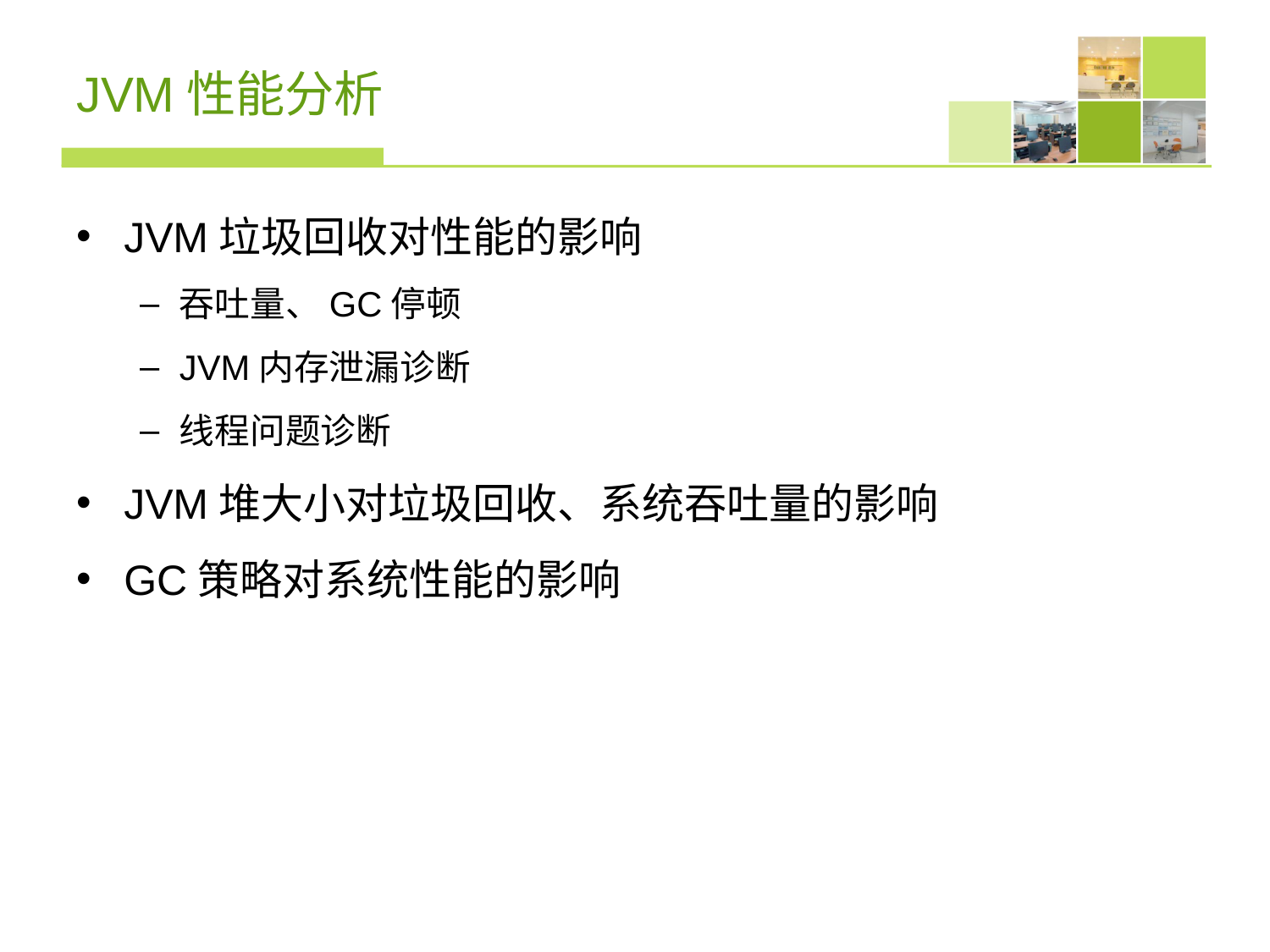

# JVM性能分析
JVM垃圾回收对性能的影响
吞吐量、GC停顿
JVM内存泄漏诊断
线程问题诊断
JVM堆大小对垃圾回收、系统吞吐量的影响
GC策略对系统性能的影响